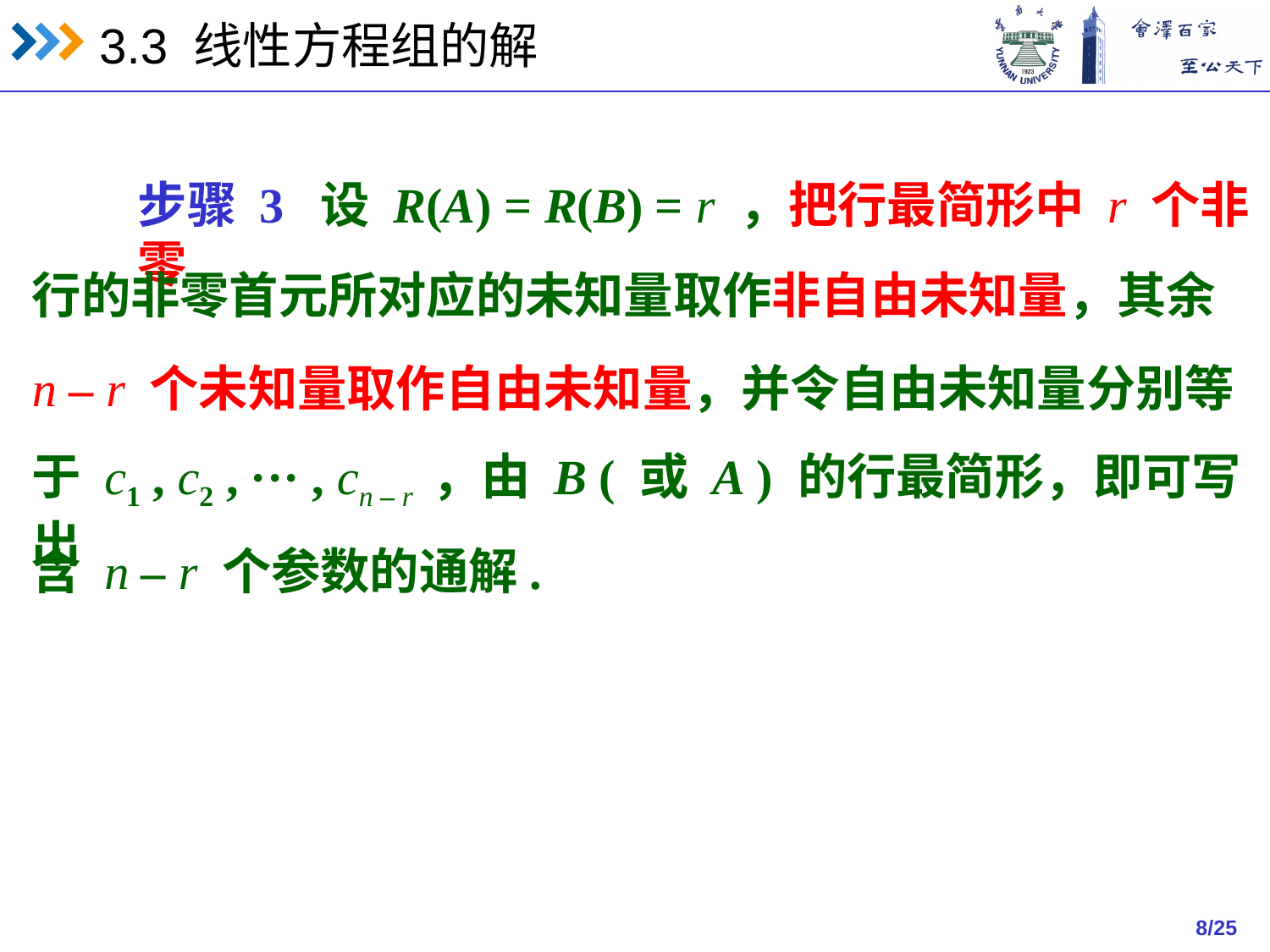

步骤 3  设 R(A) = R(B) = r ，把行最简形中 r 个非零
行的非零首元所对应的未知量取作非自由未知量，其余
n – r 个未知量取作自由未知量，并令自由未知量分别等
于 c1 , c2 , ··· , cn – r ，由 B ( 或 A ) 的行最简形，即可写出
含 n – r 个参数的通解.